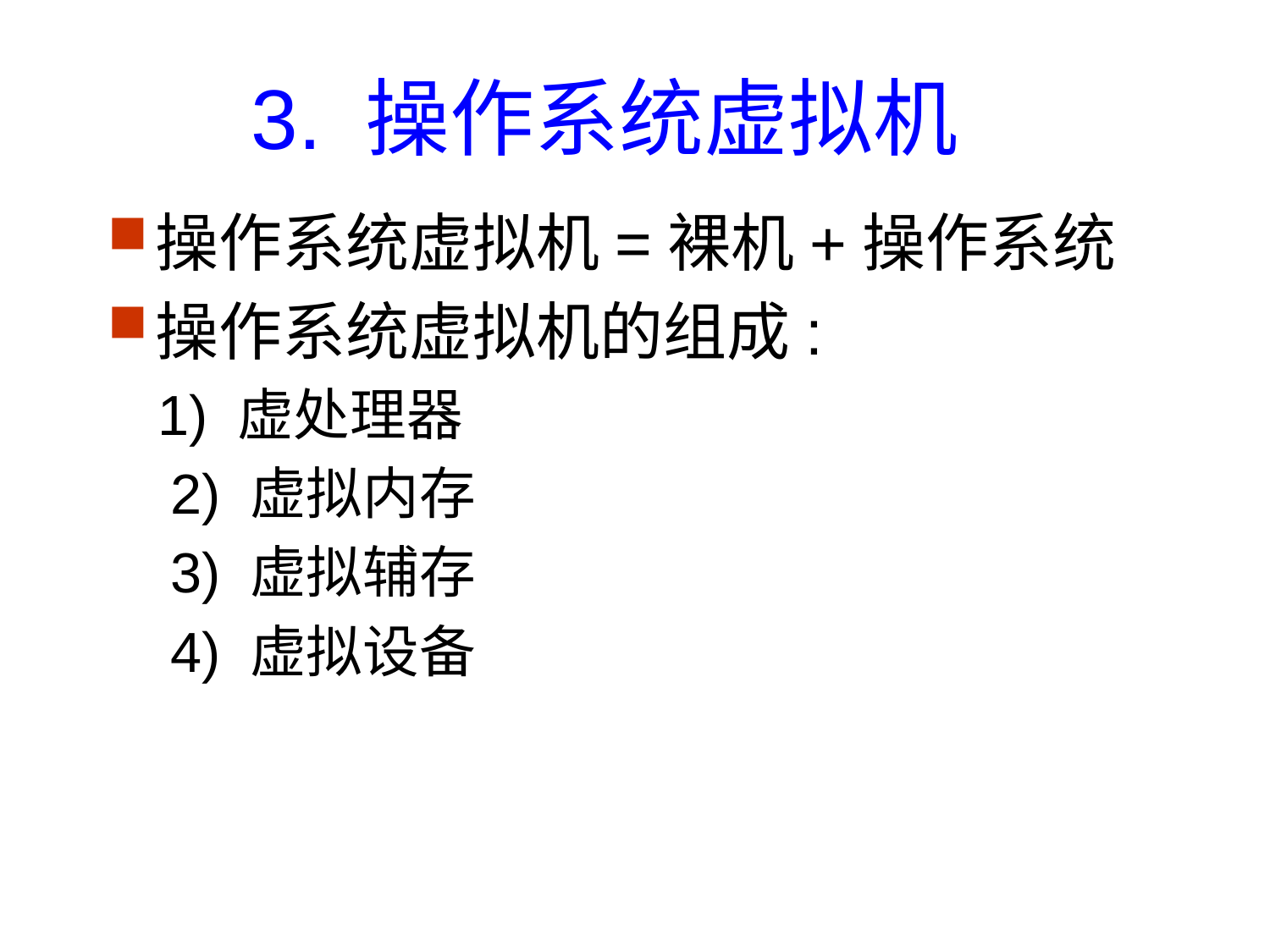

# 3. 操作系统虚拟机
操作系统虚拟机=裸机+操作系统
操作系统虚拟机的组成:
    1) 虚处理器
    2) 虚拟内存
    3) 虚拟辅存
    4) 虚拟设备